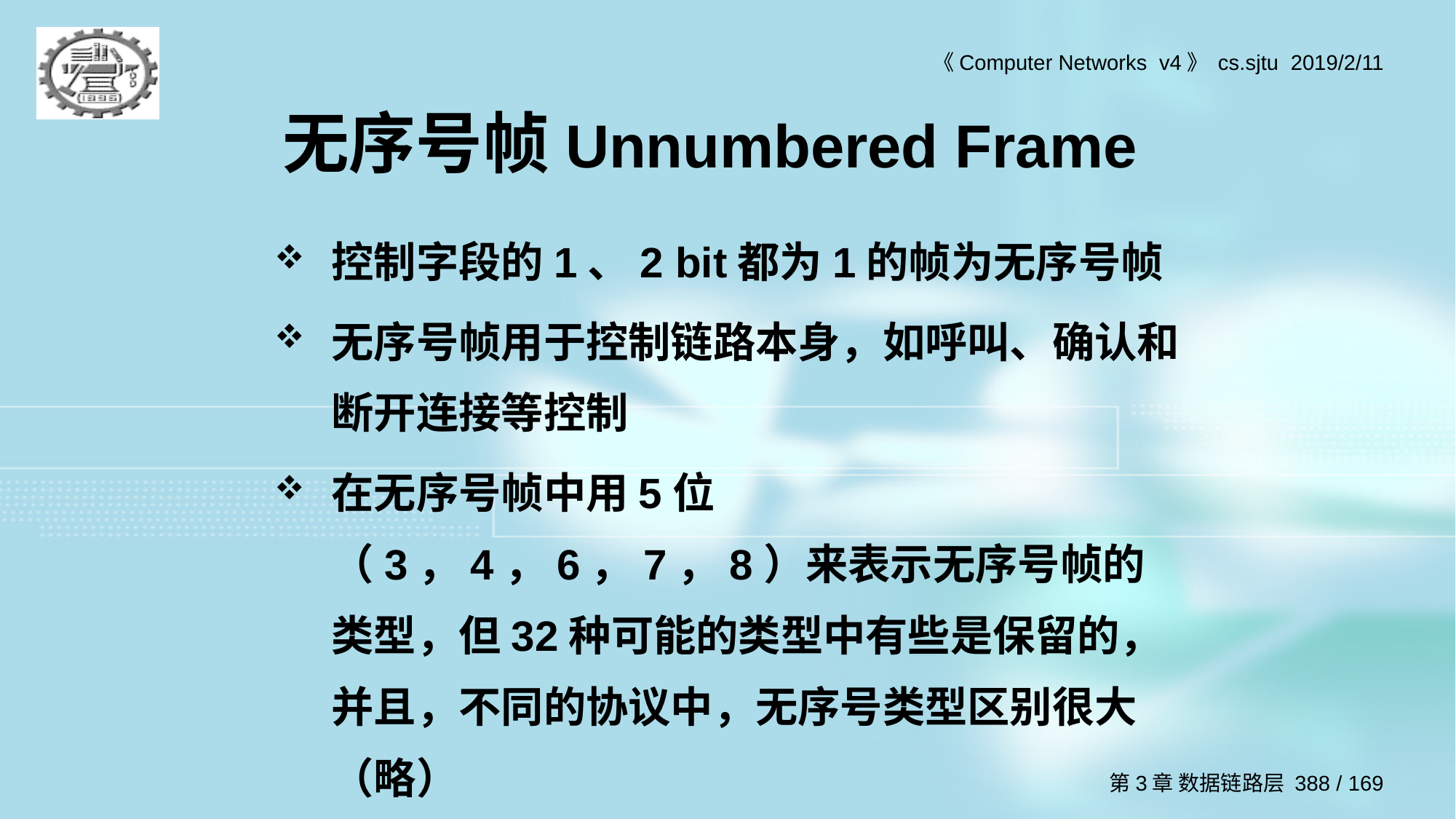

# 无序号帧Unnumbered Frame
控制字段的1、2 bit都为1的帧为无序号帧
无序号帧用于控制链路本身，如呼叫、确认和断开连接等控制
在无序号帧中用5位（3，4，6，7，8）来表示无序号帧的类型，但32种可能的类型中有些是保留的，并且，不同的协议中，无序号类型区别很大 （略）